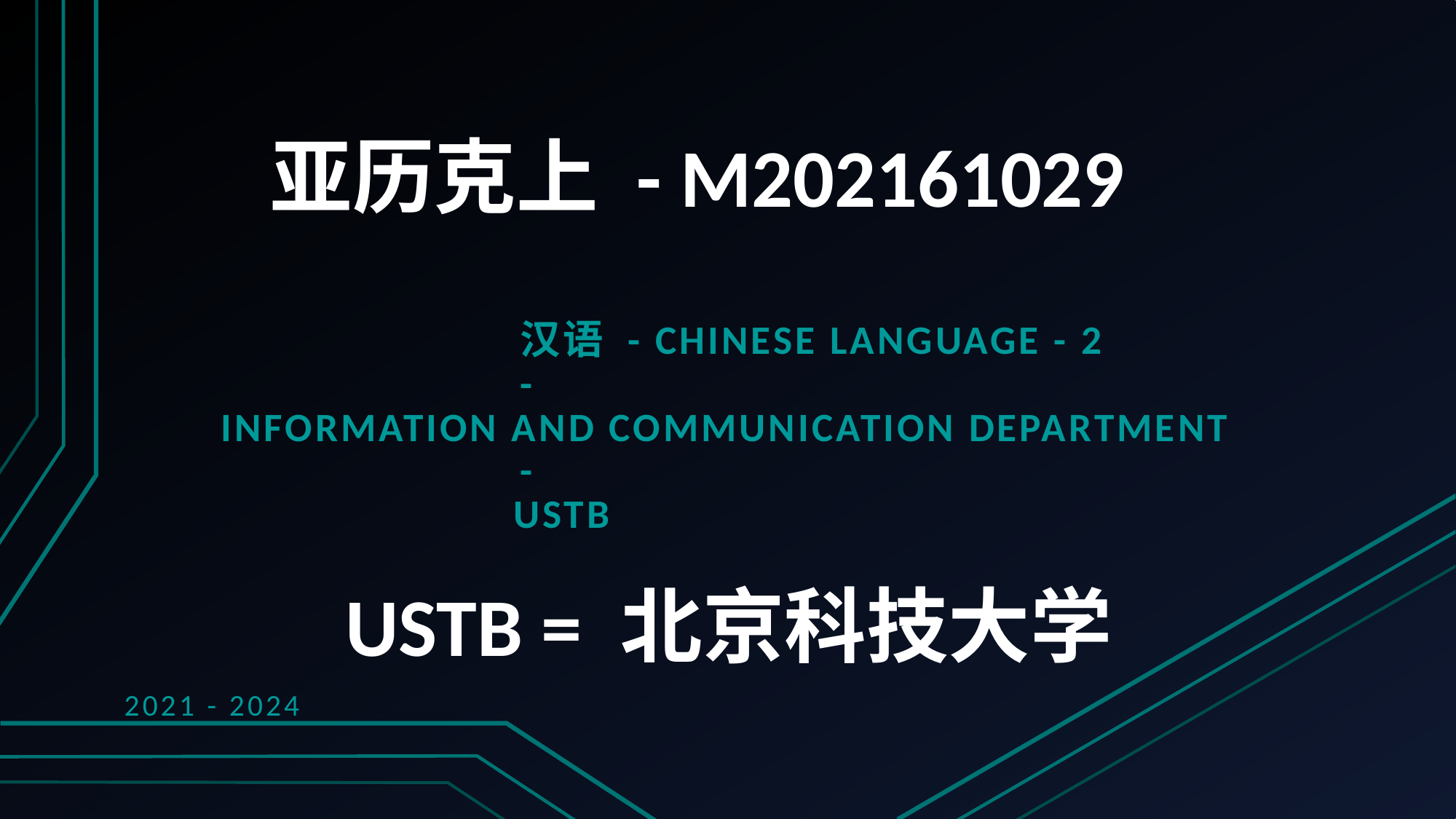

# 亚历克上 - M202161029
         		汉语 - Chinese language - 2
			-
 information and communication department
			-
		        ustb
USTB = 北京科技大学
 2021 - 2024